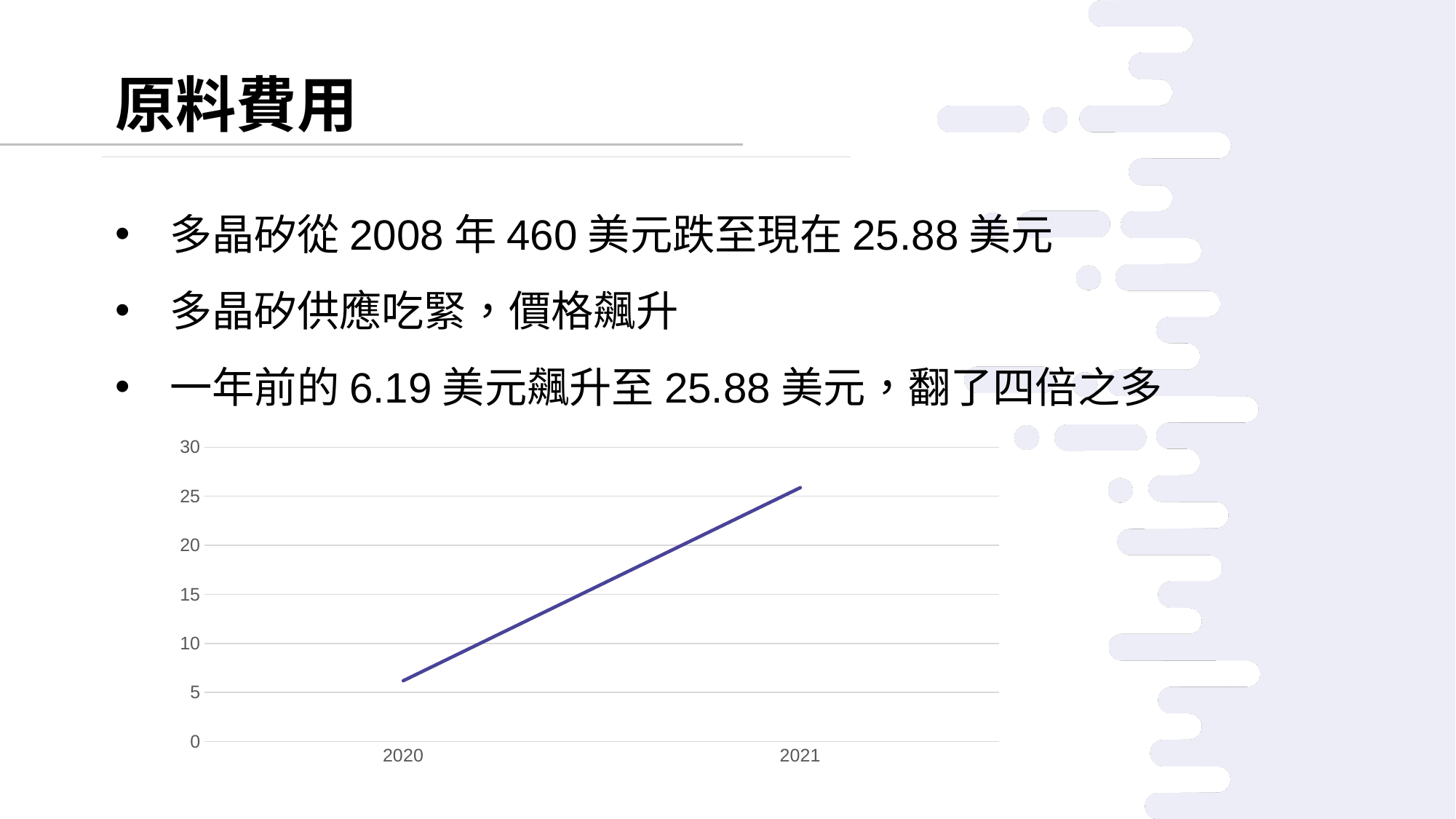

原料費用
多晶矽從2008年460美元跌至現在25.88美元
多晶矽供應吃緊，價格飆升
一年前的6.19美元飆升至25.88美元，翻了四倍之多

### Chart

| Category | 多晶矽價格 |
|---|---|
| 2020 | 6.19 |
| 2021 | 25.88 |